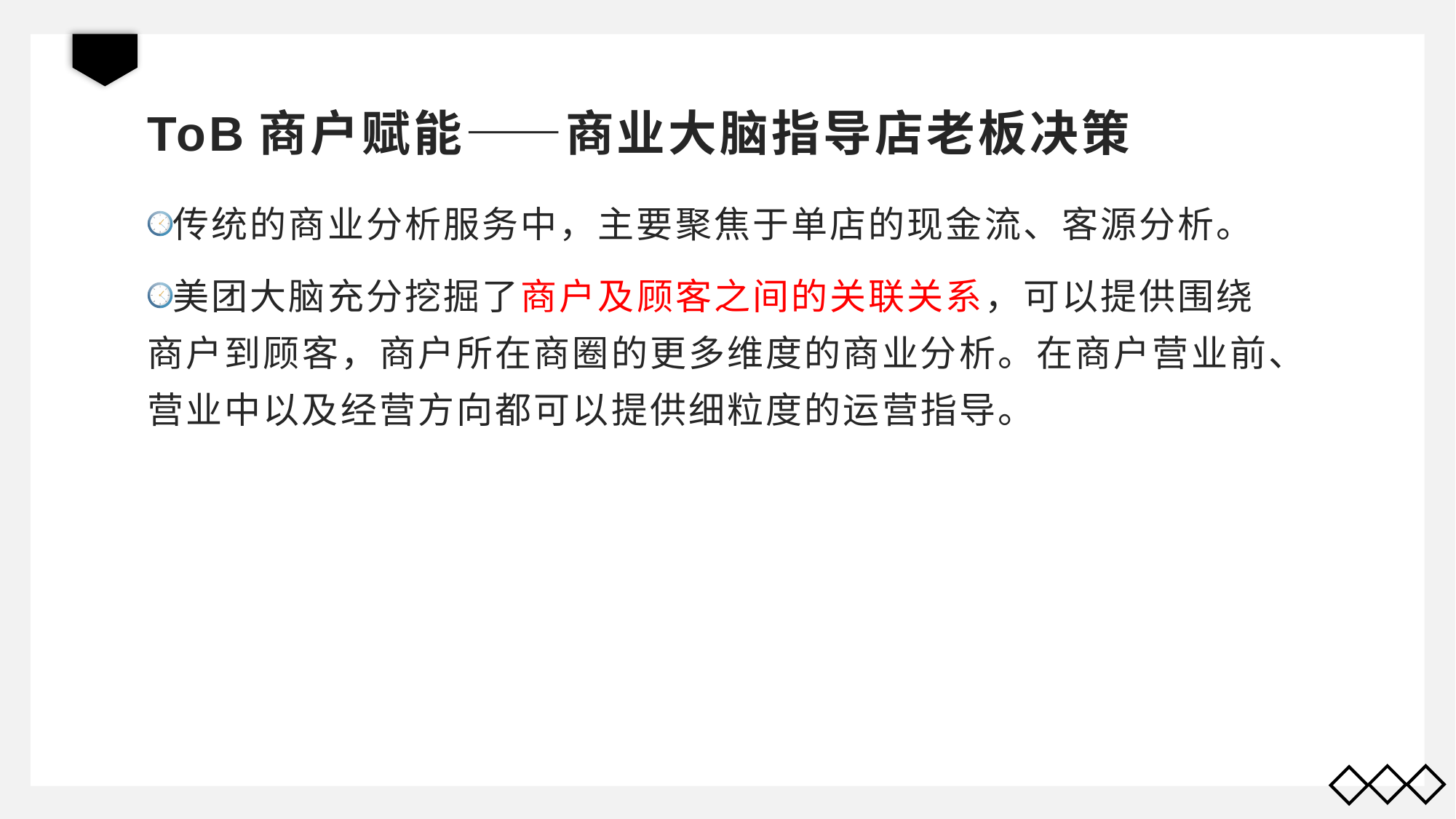

# ToB商户赋能——商业大脑指导店老板决策
传统的商业分析服务中，主要聚焦于单店的现金流、客源分析。
美团大脑充分挖掘了商户及顾客之间的关联关系，可以提供围绕商户到顾客，商户所在商圈的更多维度的商业分析。在商户营业前、营业中以及经营方向都可以提供细粒度的运营指导。